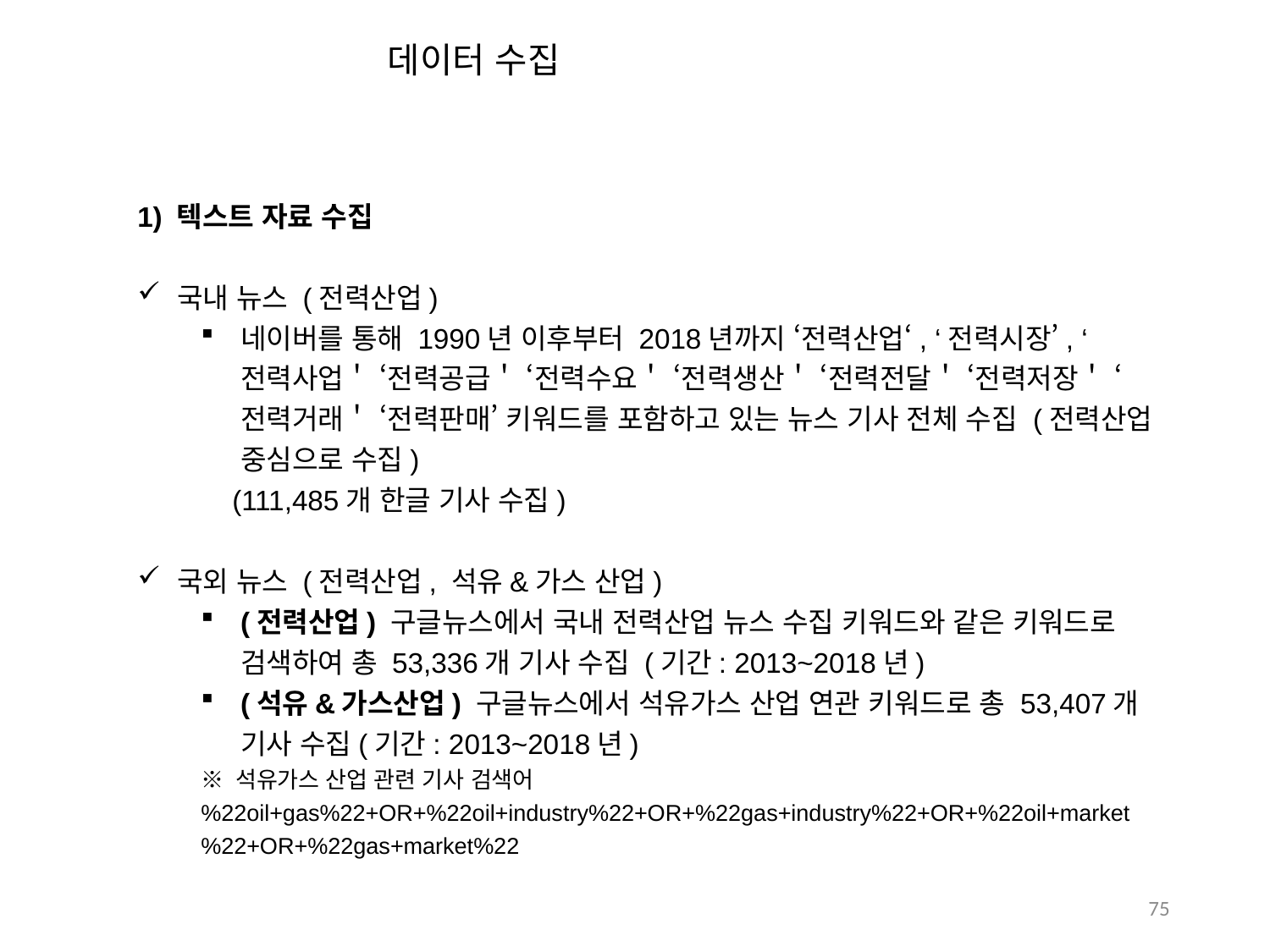

데이터 수집
1) 텍스트 자료 수집

국내 뉴스 (전력산업)
네이버를 통해 1990년 이후부터 2018년까지 ‘전력산업‘, ‘전력시장’, ‘전력사업＇ ‘전력공급＇ ‘전력수요＇ ‘전력생산＇ ‘전력전달＇ ‘전력저장＇ ‘전력거래＇ ‘전력판매’ 키워드를 포함하고 있는 뉴스 기사 전체 수집 (전력산업 중심으로 수집)
    (111,485개 한글 기사 수집)

국외 뉴스 (전력산업, 석유&가스 산업)
(전력산업) 구글뉴스에서 국내 전력산업 뉴스 수집 키워드와 같은 키워드로 검색하여 총 53,336개 기사 수집 (기간: 2013~2018년)
(석유&가스산업) 구글뉴스에서 석유가스 산업 연관 키워드로 총 53,407개 기사 수집(기간: 2013~2018년)
※ 석유가스 산업 관련 기사 검색어
%22oil+gas%22+OR+%22oil+industry%22+OR+%22gas+industry%22+OR+%22oil+market%22+OR+%22gas+market%22
75